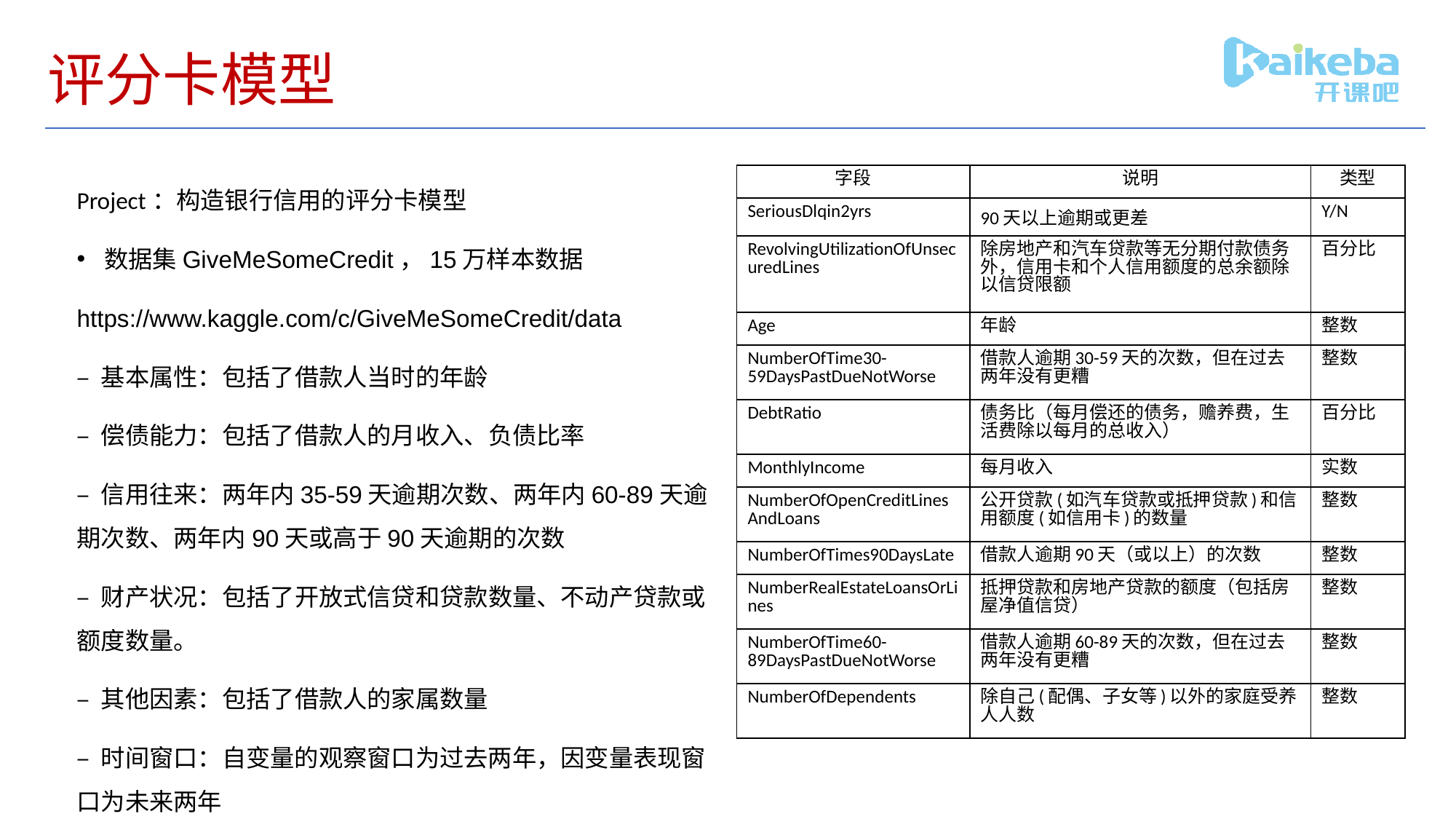

# 评分卡模型
Project：构造银行信用的评分卡模型
数据集GiveMeSomeCredit，15万样本数据
https://www.kaggle.com/c/GiveMeSomeCredit/data
– 基本属性：包括了借款人当时的年龄
– 偿债能力：包括了借款人的月收入、负债比率
– 信用往来：两年内35-59天逾期次数、两年内60-89天逾期次数、两年内90天或高于90天逾期的次数
– 财产状况：包括了开放式信贷和贷款数量、不动产贷款或额度数量。
– 其他因素：包括了借款人的家属数量
– 时间窗口：自变量的观察窗口为过去两年，因变量表现窗口为未来两年
| 字段 | 说明 | 类型 |
| --- | --- | --- |
| SeriousDlqin2yrs | 90天以上逾期或更差 | Y/N |
| RevolvingUtilizationOfUnsecuredLines | 除房地产和汽车贷款等无分期付款债务外，信用卡和个人信用额度的总余额除以信贷限额 | 百分比 |
| Age | 年龄 | 整数 |
| NumberOfTime30-59DaysPastDueNotWorse | 借款人逾期30-59天的次数，但在过去两年没有更糟 | 整数 |
| DebtRatio | 债务比（每月偿还的债务，赡养费，生活费除以每月的总收入） | 百分比 |
| MonthlyIncome | 每月收入 | 实数 |
| NumberOfOpenCreditLinesAndLoans | 公开贷款(如汽车贷款或抵押贷款)和信用额度(如信用卡)的数量 | 整数 |
| NumberOfTimes90DaysLate | 借款人逾期90天（或以上）的次数 | 整数 |
| NumberRealEstateLoansOrLines | 抵押贷款和房地产贷款的额度（包括房屋净值信贷） | 整数 |
| NumberOfTime60-89DaysPastDueNotWorse | 借款人逾期60-89天的次数，但在过去两年没有更糟 | 整数 |
| NumberOfDependents | 除自己(配偶、子女等)以外的家庭受养人人数 | 整数 |